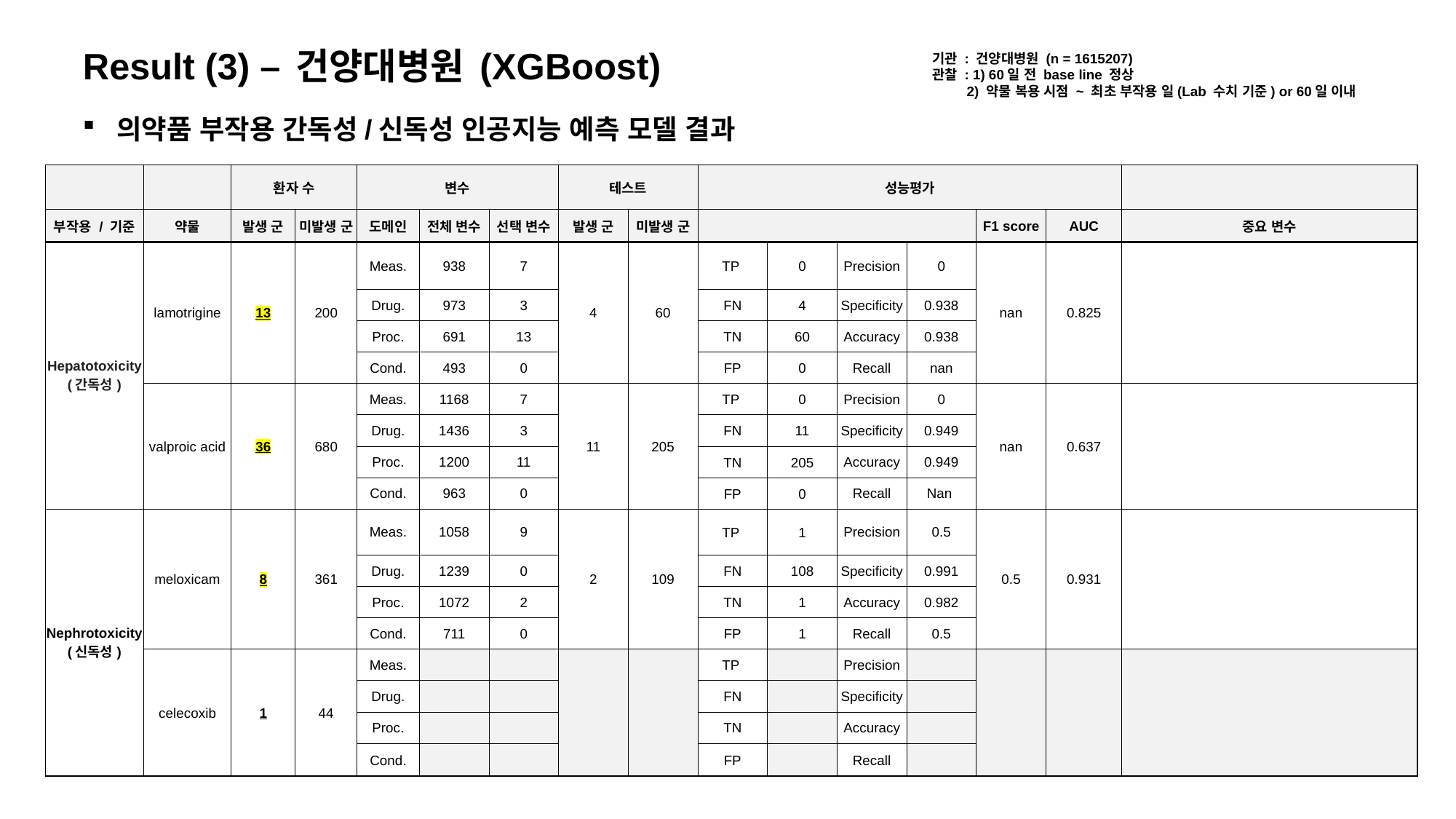

Result (3) – 건양대병원 (XGBoost)
기관 : 건양대병원 (n = 1615207)
관찰 : 1) 60일 전 base line 정상
         2) 약물 복용 시점 ~ 최초 부작용 일(Lab 수치 기준) or 60일 이내
의약품 부작용 간독성/신독성 인공지능 예측 모델 결과
|  |  | 환자 수 |  | 변수 |  |  | 테스트 |  | 성능평가 |  |  |  |  |  |  |
| --- | --- | --- | --- | --- | --- | --- | --- | --- | --- | --- | --- | --- | --- | --- | --- |
| 부작용 / 기준 | 약물 | 발생 군 | 미발생 군 | 도메인 | 전체 변수 | 선택 변수 | 발생 군 | 미발생 군 |  |  |  |  | F1 score | AUC | 중요 변수 |
| Hepatotoxicity (간독성) | lamotrigine | 13 | 200 | Meas. | 938 | 7 | 4 | 60 | TP | 0 | Precision | 0 | nan | 0.825 |  |
|  |  |  |  | Drug. | 973 | 3 |  |  | FN | 4 | Specificity | 0.938 |  |  |  |
|  |  |  |  | Proc. | 691 | 13 |  |  | TN | 60 | Accuracy | 0.938 |  |  |  |
|  |  |  |  | Cond. | 493 | 0 |  |  | FP | 0 | Recall | nan |  |  |  |
|  | valproic acid | 36 | 680 | Meas. | 1168 | 7 | 11 | 205 | TP | 0 | Precision | 0 | nan | 0.637 |  |
|  |  |  |  | Drug. | 1436 | 3 |  |  | FN | 11 | Specificity | 0.949 |  |  |  |
|  |  |  |  | Proc. | 1200 | 11 |  |  | TN | 205 | Accuracy | 0.949 |  |  |  |
|  |  |  |  | Cond. | 963 | 0 |  |  | FP | 0 | Recall | Nan |  |  |  |
| Nephrotoxicity (신독성) | meloxicam | 8 | 361 | Meas. | 1058 | 9 | 2 | 109 | TP | 1 | Precision | 0.5 | 0.5 | 0.931 |  |
|  |  |  |  | Drug. | 1239 | 0 |  |  | FN | 108 | Specificity | 0.991 |  |  |  |
|  |  |  |  | Proc. | 1072 | 2 |  |  | TN | 1 | Accuracy | 0.982 |  |  |  |
|  |  |  |  | Cond. | 711 | 0 |  |  | FP | 1 | Recall | 0.5 |  |  |  |
|  | celecoxib | 1 | 44 | Meas. |  |  |  |  | TP |  | Precision |  |  |  |  |
|  |  |  |  | Drug. |  |  |  |  | FN |  | Specificity |  |  |  |  |
|  |  |  |  | Proc. |  |  |  |  | TN |  | Accuracy |  |  |  |  |
|  |  |  |  | Cond. |  |  |  |  | FP |  | Recall |  |  |  |  |